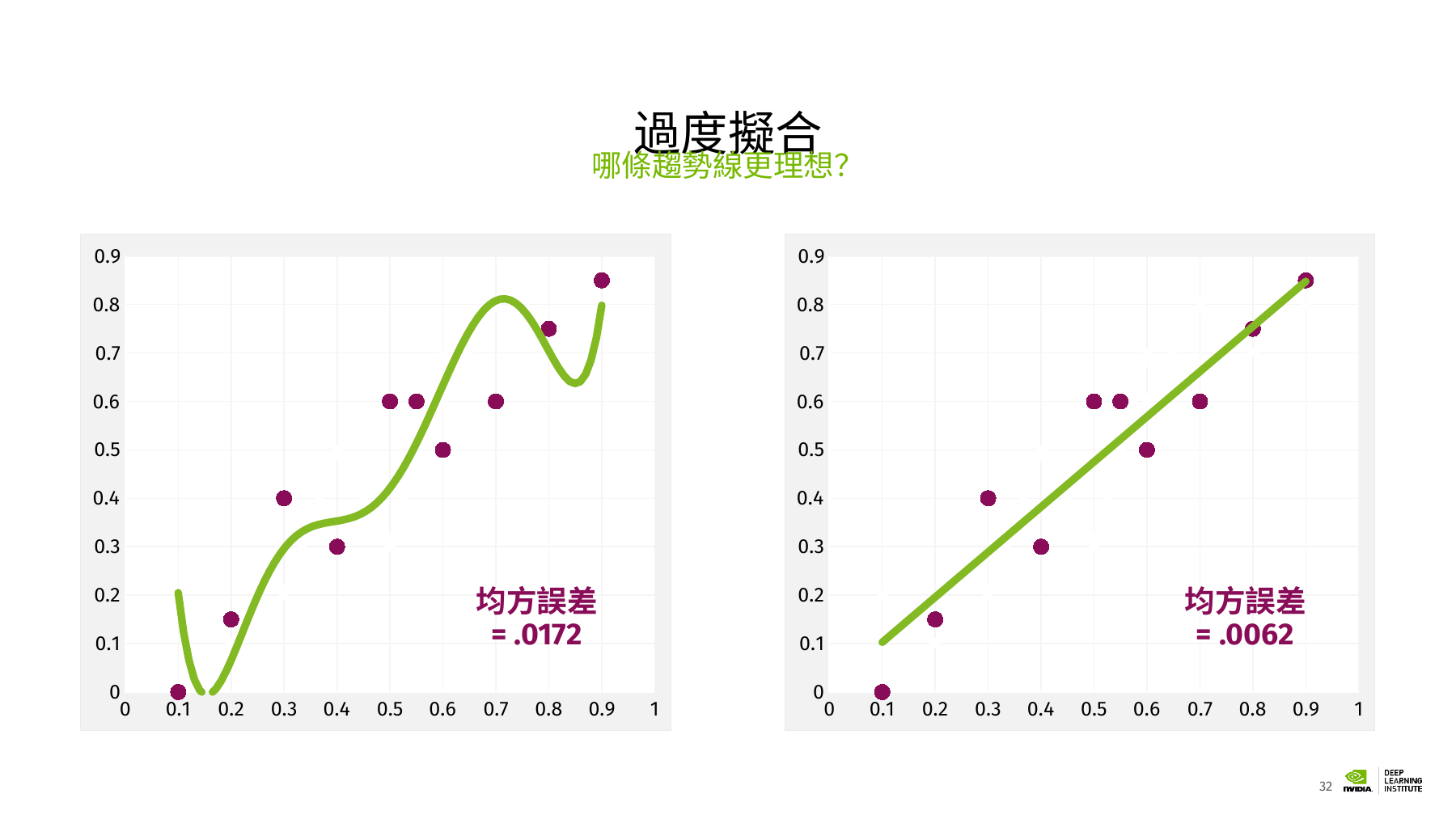

# 過度擬合
哪條趨勢線更理想？

### Chart

| Category | Y-Values | New Y-Values |
|---|---|---|

### Chart

| Category | Y-Values | New Y-Values |
|---|---|---|
均方誤差 = .0172
均方誤差 = .0062